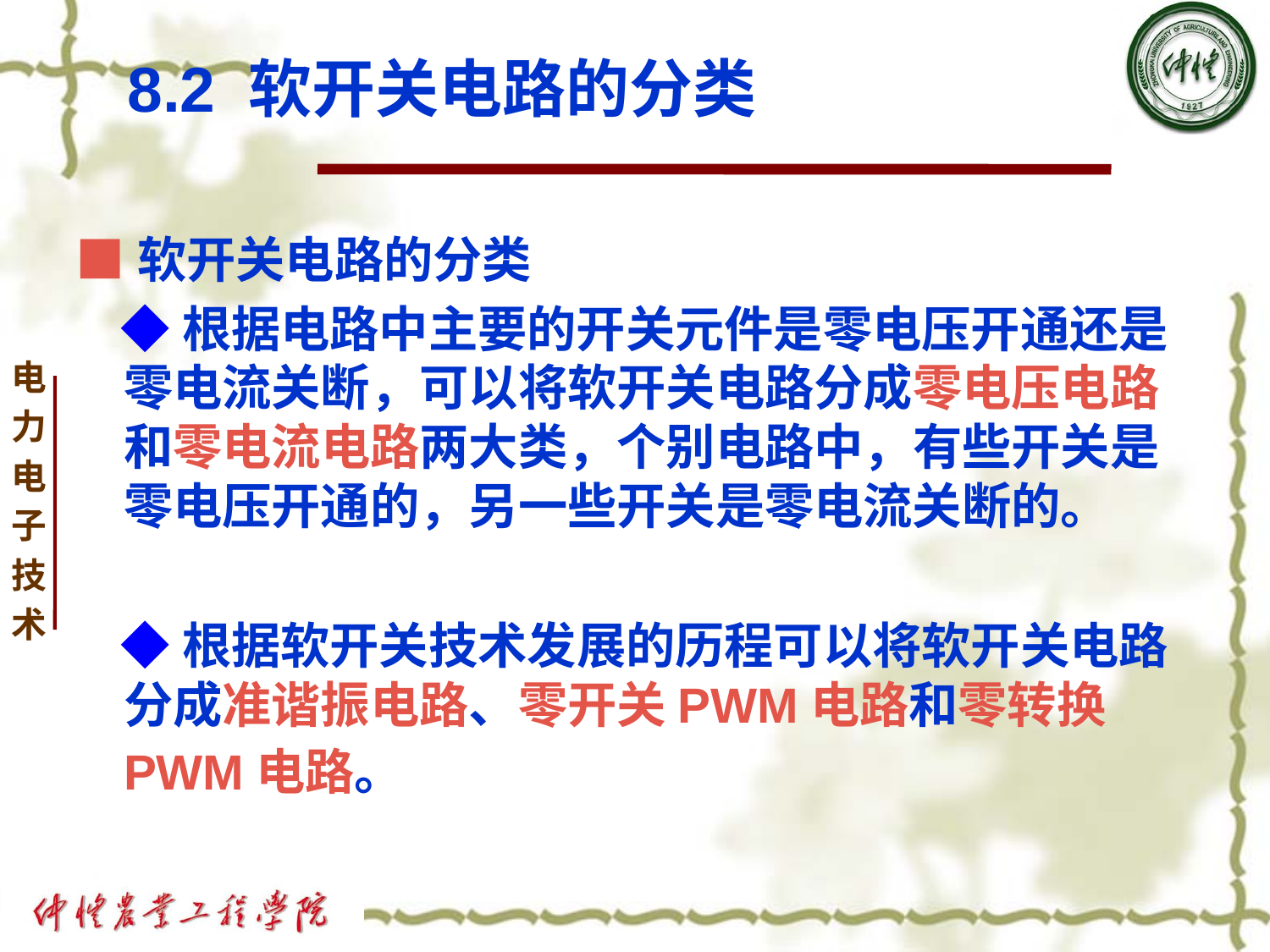

# 8.2 软开关电路的分类
■软开关电路的分类
    ◆根据电路中主要的开关元件是零电压开通还是零电流关断，可以将软开关电路分成零电压电路和零电流电路两大类，个别电路中，有些开关是零电压开通的，另一些开关是零电流关断的。

    ◆根据软开关技术发展的历程可以将软开关电路分成准谐振电路、零开关PWM电路和零转换PWM电路。